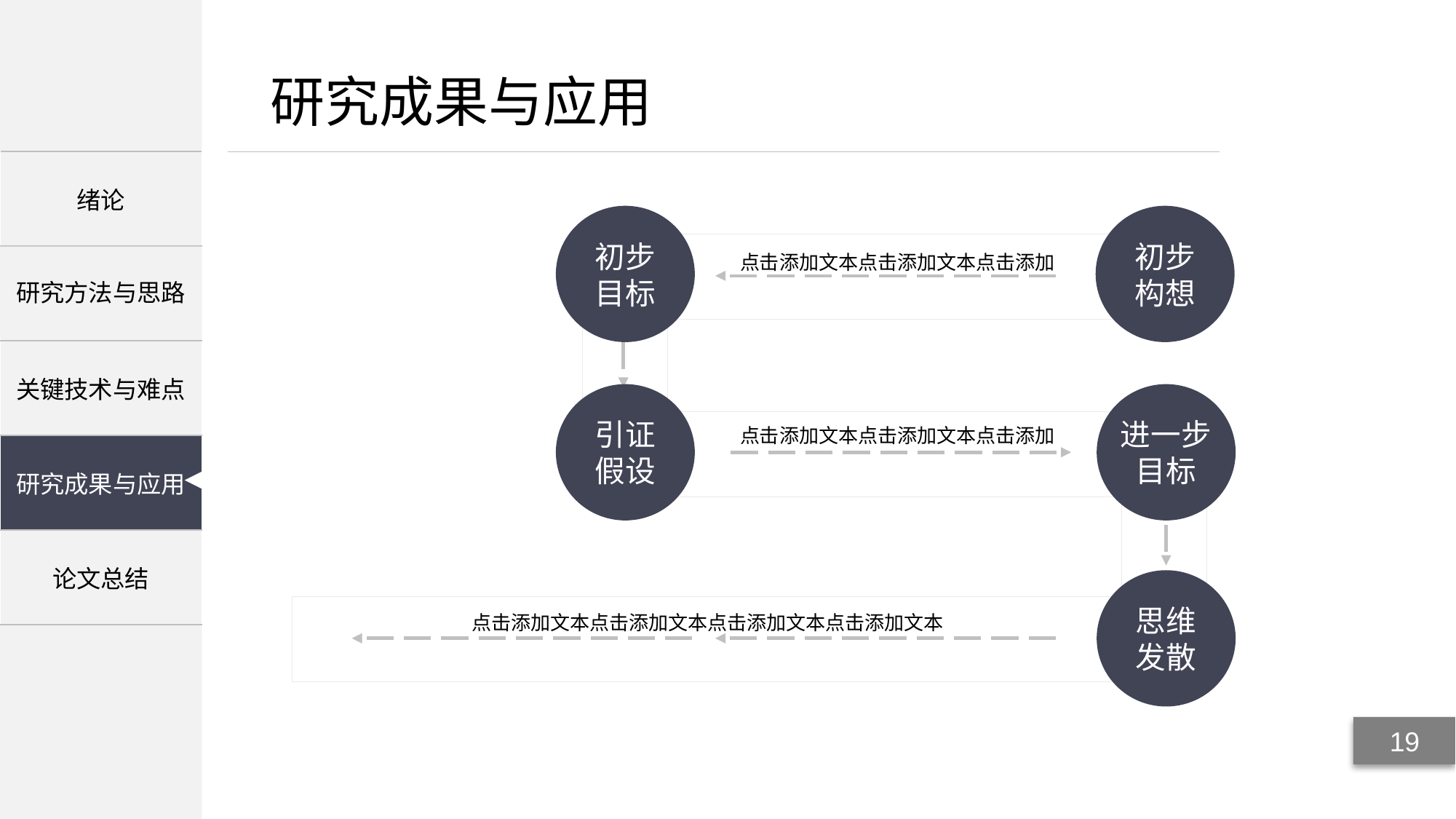

初步
目标

初步
构想

点击添加文本点击添加文本点击添加

引证
假设

进一步
目标
点击添加文本点击添加文本点击添加

思维
发散

点击添加文本点击添加文本点击添加文本点击添加文本

19